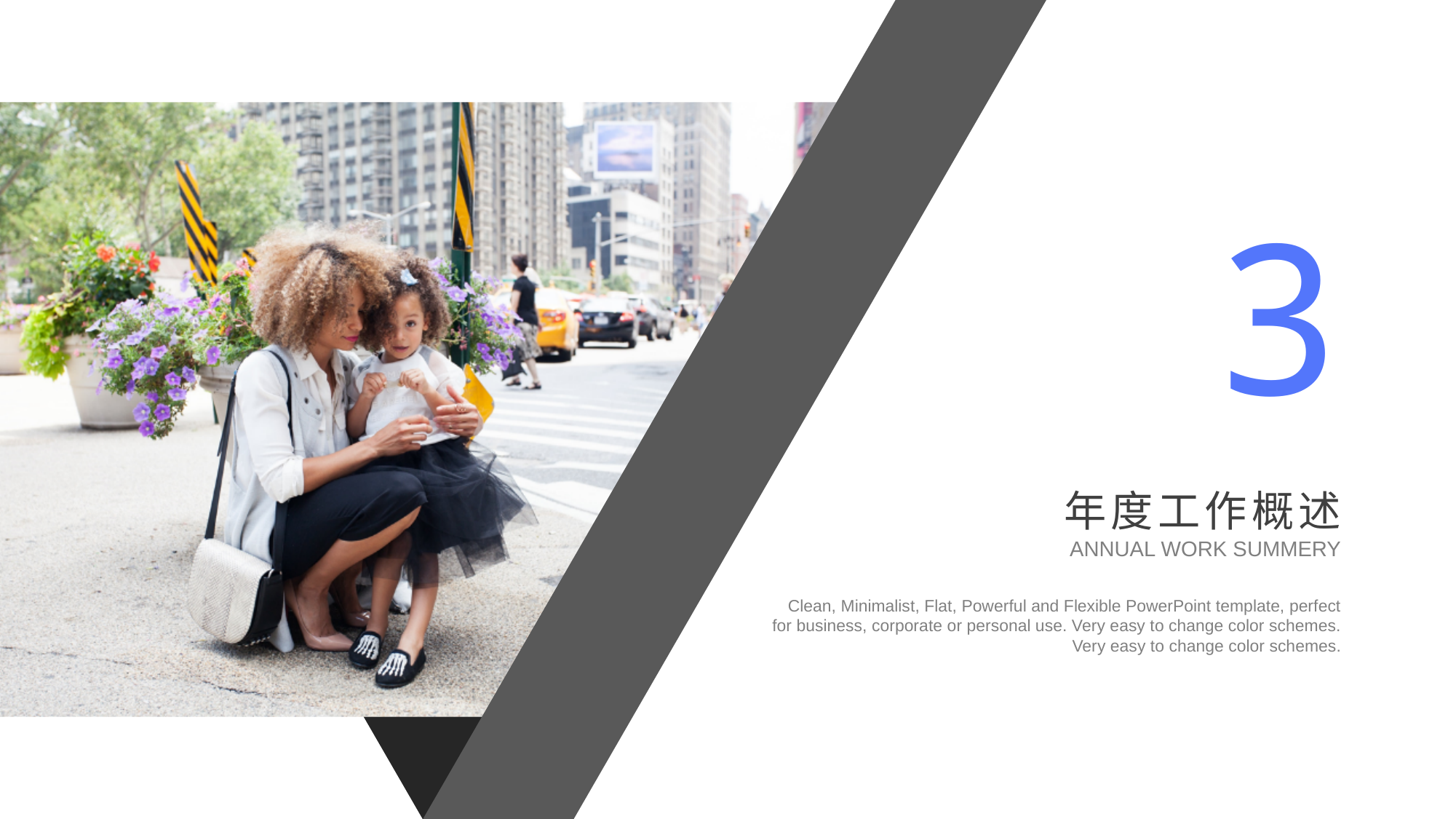

3
e7d195523061f1c0cef09ac28eaae964ec9988a5cce77c8b8C1E4685C6E6B40CD7615480512384A61EE159C6FE0045D14B61E85D0A95589D558B81FFC809322ACC20DC2254D928200A3EA0841B8B1814961BE795024DFDEF45878460D5EEC04B3DB4C246007153409DEDE37CA726A66AF19B77CE744E11CADCFB09B3408DEC1F688348922E38CCEE
年度工作概述
ANNUAL WORK SUMMERY
Clean, Minimalist, Flat, Powerful and Flexible PowerPoint template, perfect for business, corporate or personal use. Very easy to change color schemes. Very easy to change color schemes.